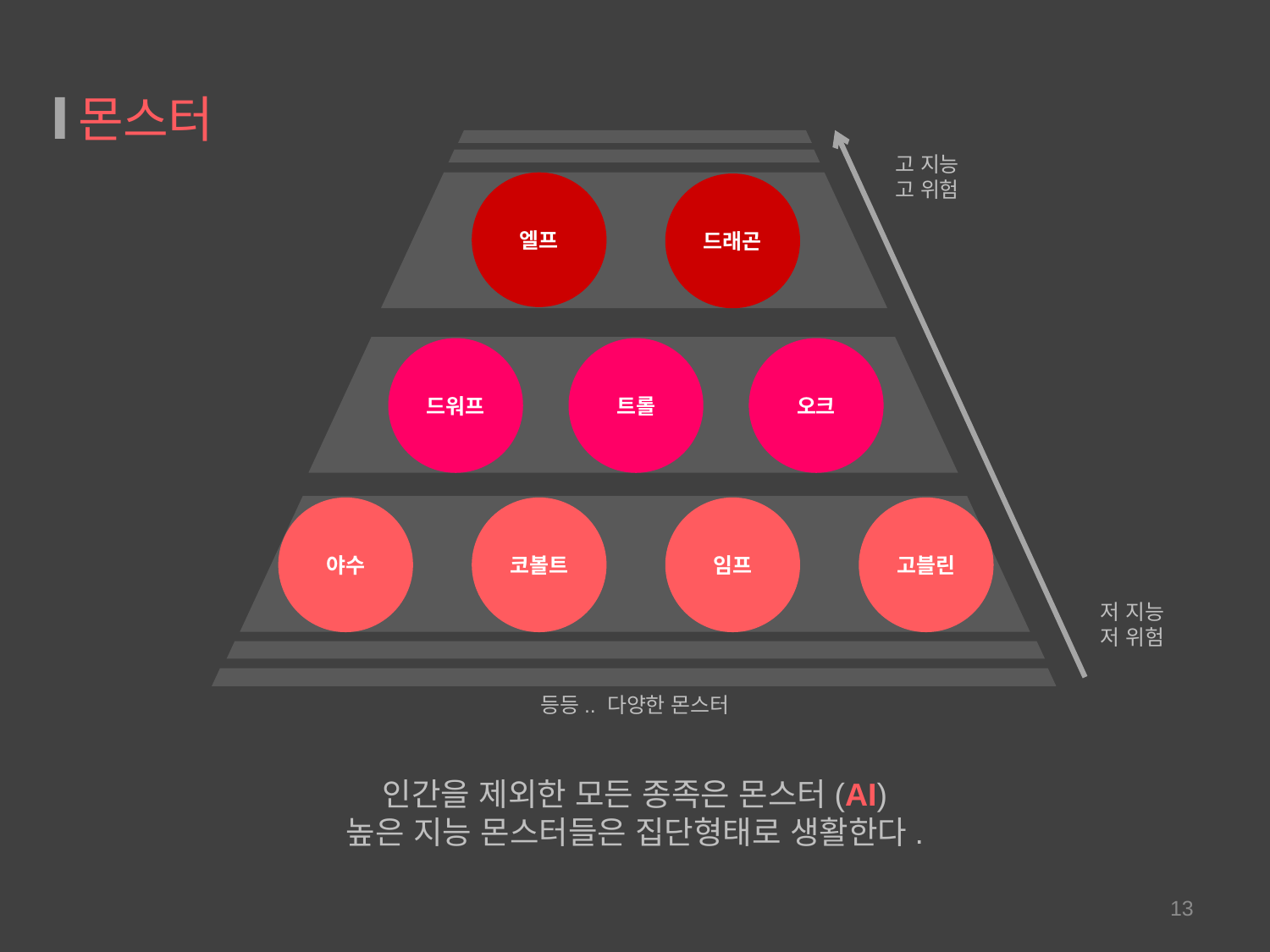

# 몬스터

고 지능
고 위험

엘프
드래곤

드워프
트롤
오크

야수
코볼트
임프
고블린
저 지능
저 위험

등등.. 다양한 몬스터
인간을 제외한 모든 종족은 몬스터(AI)
높은 지능 몬스터들은 집단형태로 생활한다.
13